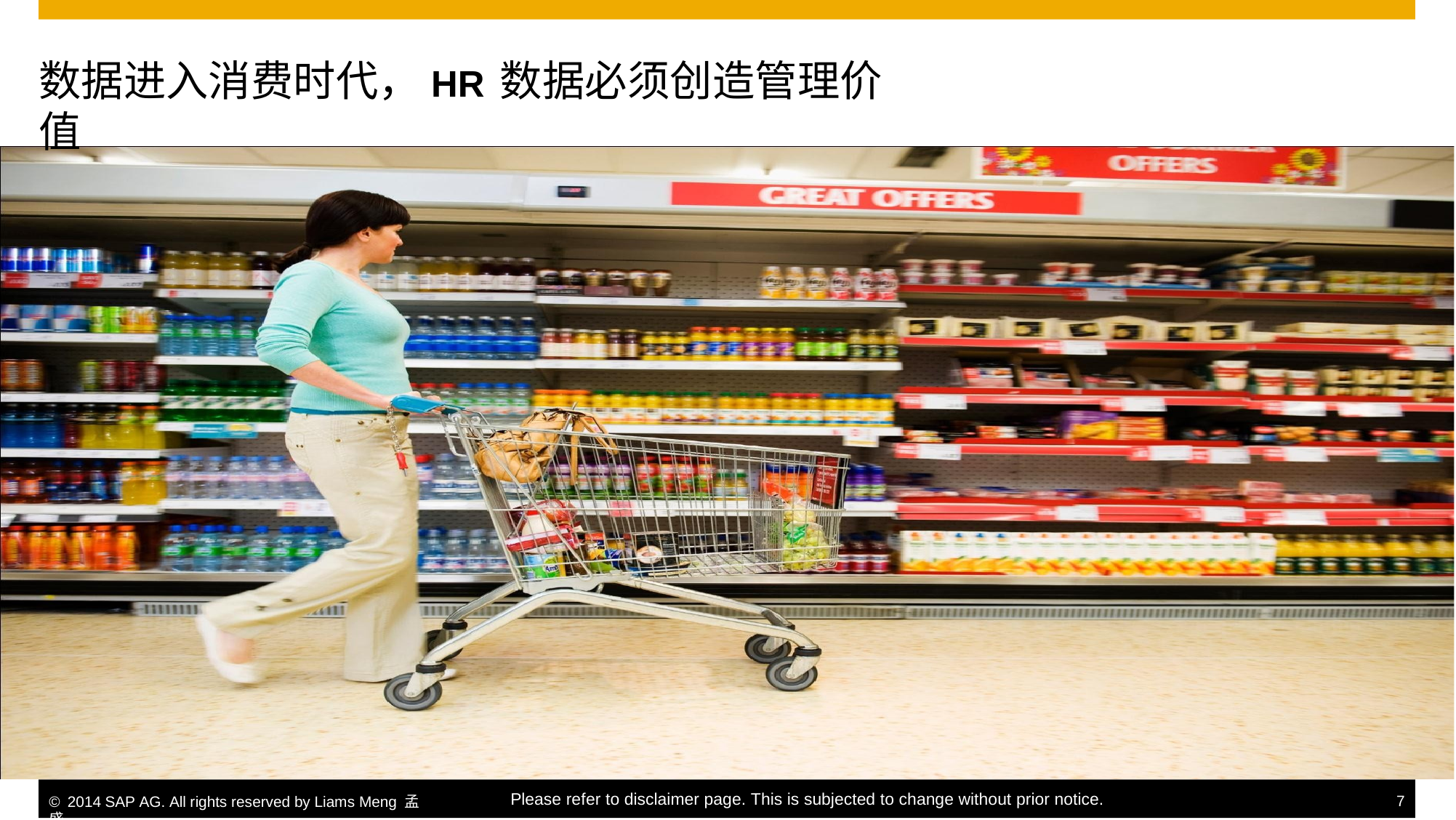

数据进入消费时代，HR数据必须创造管理价值

Please refer to disclaimer page. This is subjected to change without prior notice.
© 2014 SAP AG. All rights reserved by Liams Meng 孟盛.
7